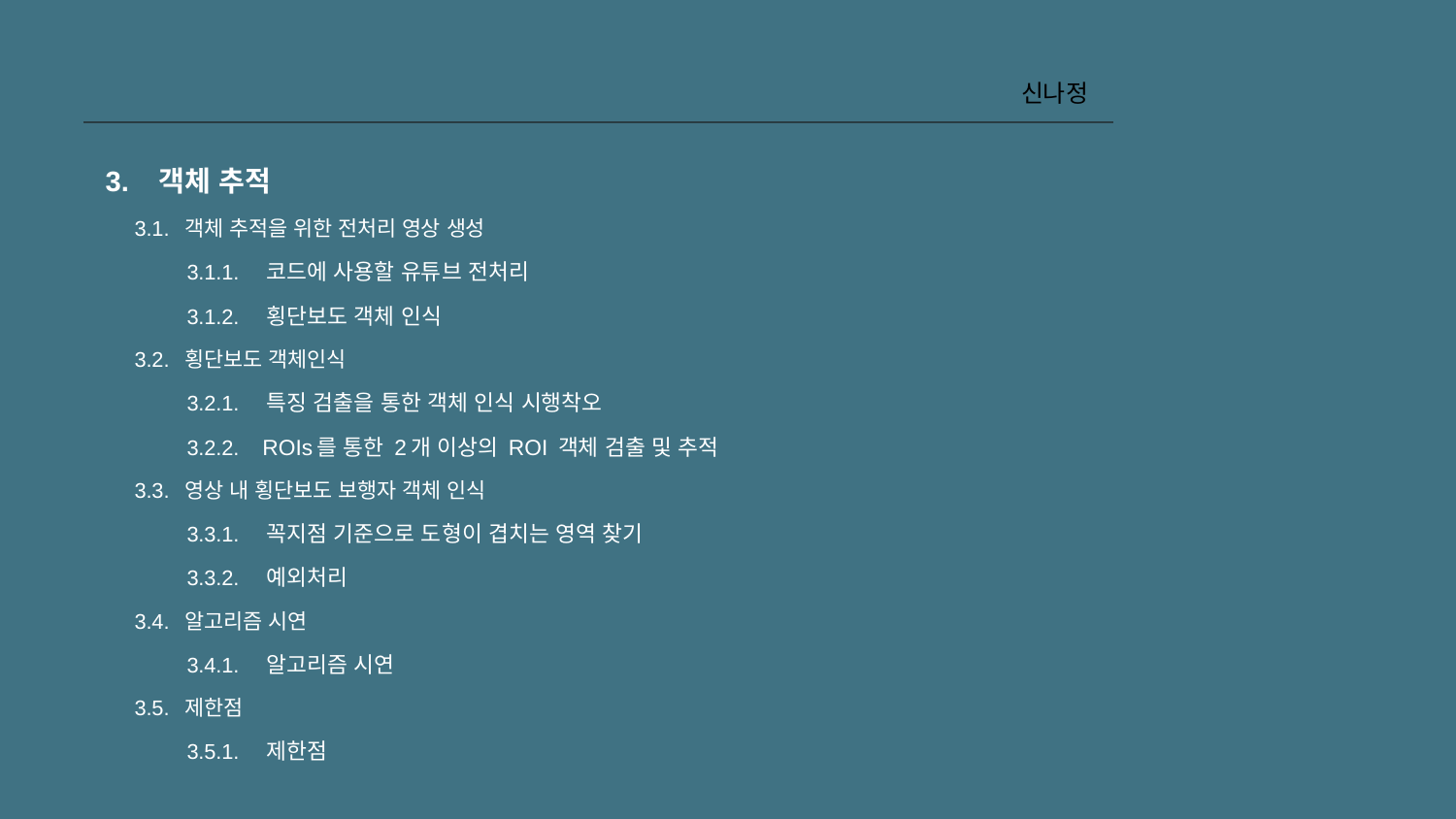

신나정
3.   객체 추적
     3.1.  객체 추적을 위한 전처리 영상 생성
              3.1.1.    코드에 사용할 유튜브 전처리
              3.1.2.    횡단보도 객체 인식
     3.2.  횡단보도 객체인식
              3.2.1.    특징 검출을 통한 객체 인식 시행착오
              3.2.2.    ROIs를 통한 2개 이상의 ROI 객체 검출 및 추적
     3.3.  영상 내 횡단보도 보행자 객체 인식
              3.3.1.    꼭지점 기준으로 도형이 겹치는 영역 찾기
              3.3.2.    예외처리
     3.4.  알고리즘 시연
              3.4.1.    알고리즘 시연
     3.5.  제한점
              3.5.1.    제한점